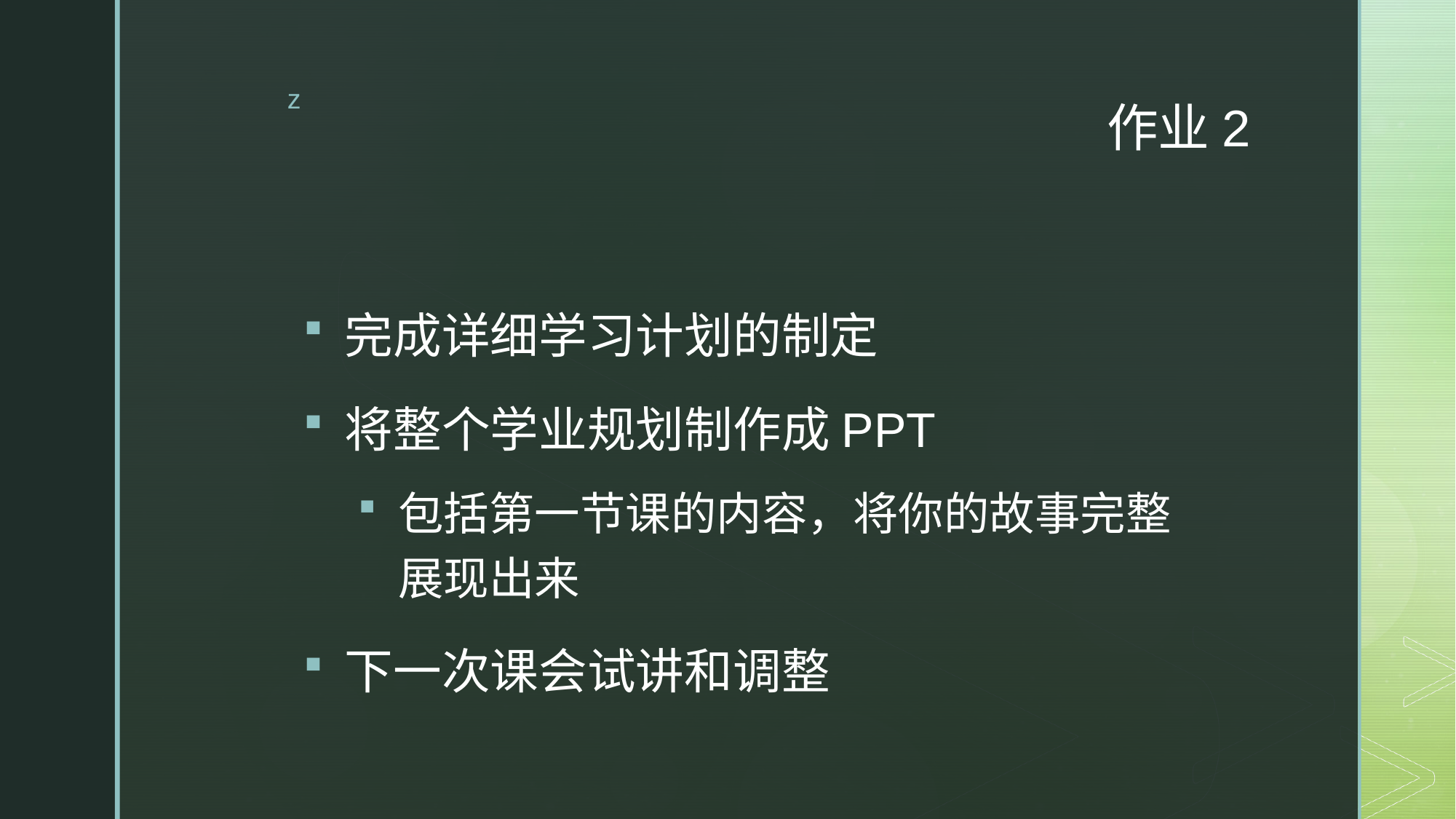

# 作业2
完成详细学习计划的制定
将整个学业规划制作成PPT
包括第一节课的内容，将你的故事完整展现出来
下一次课会试讲和调整